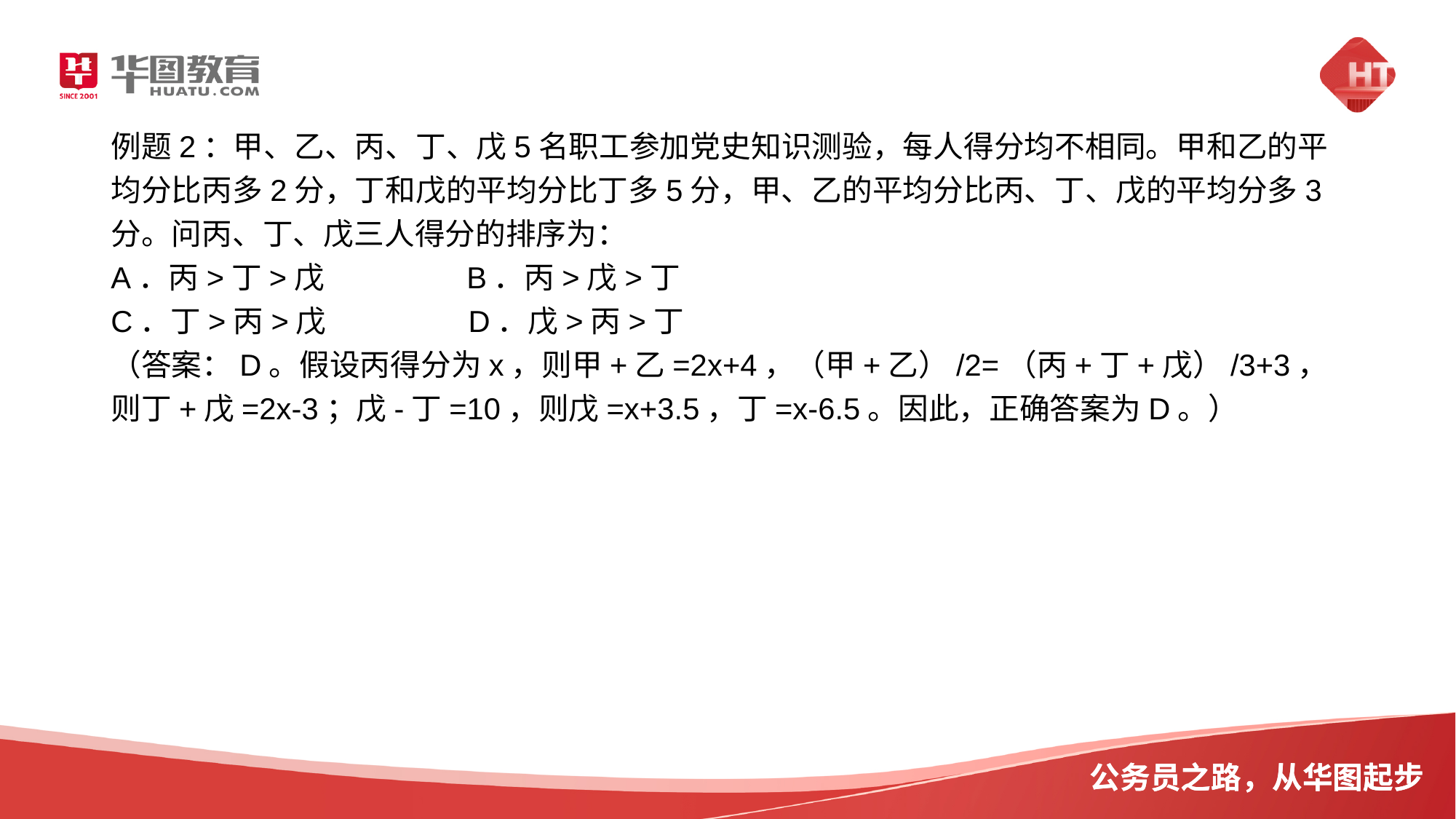

例题2：甲、乙、丙、丁、戊5名职工参加党史知识测验，每人得分均不相同。甲和乙的平均分比丙多2分，丁和戊的平均分比丁多5分，甲、乙的平均分比丙、丁、戊的平均分多3分。问丙、丁、戊三人得分的排序为：
A．丙>丁>戊                    B．丙>戊>丁
C．丁>丙>戊                    D．戊>丙>丁
（答案：D。假设丙得分为x，则甲+乙=2x+4，（甲+乙）/2=（丙+丁+戊）/3+3，则丁+戊=2x-3；戊-丁=10，则戊=x+3.5，丁=x-6.5。因此，正确答案为D。）